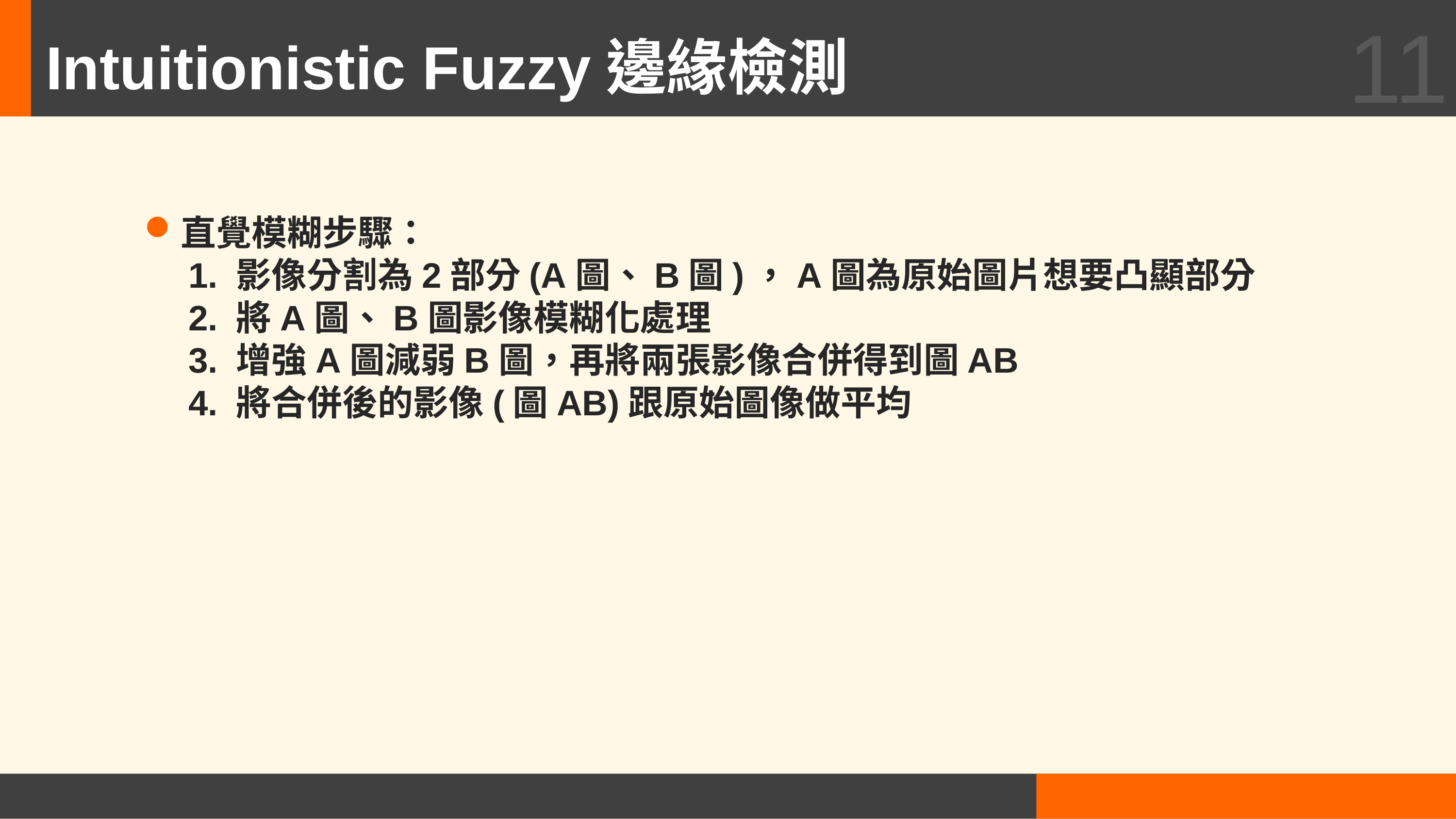

11
# Intuitionistic Fuzzy邊緣檢測
直覺模糊步驟：
　1. 影像分割為2部分(A圖、B圖)，A圖為原始圖片想要凸顯部分
　2. 將A圖、B圖影像模糊化處理
　3. 增強A圖減弱B圖，再將兩張影像合併得到圖AB
　4. 將合併後的影像(圖AB)跟原始圖像做平均